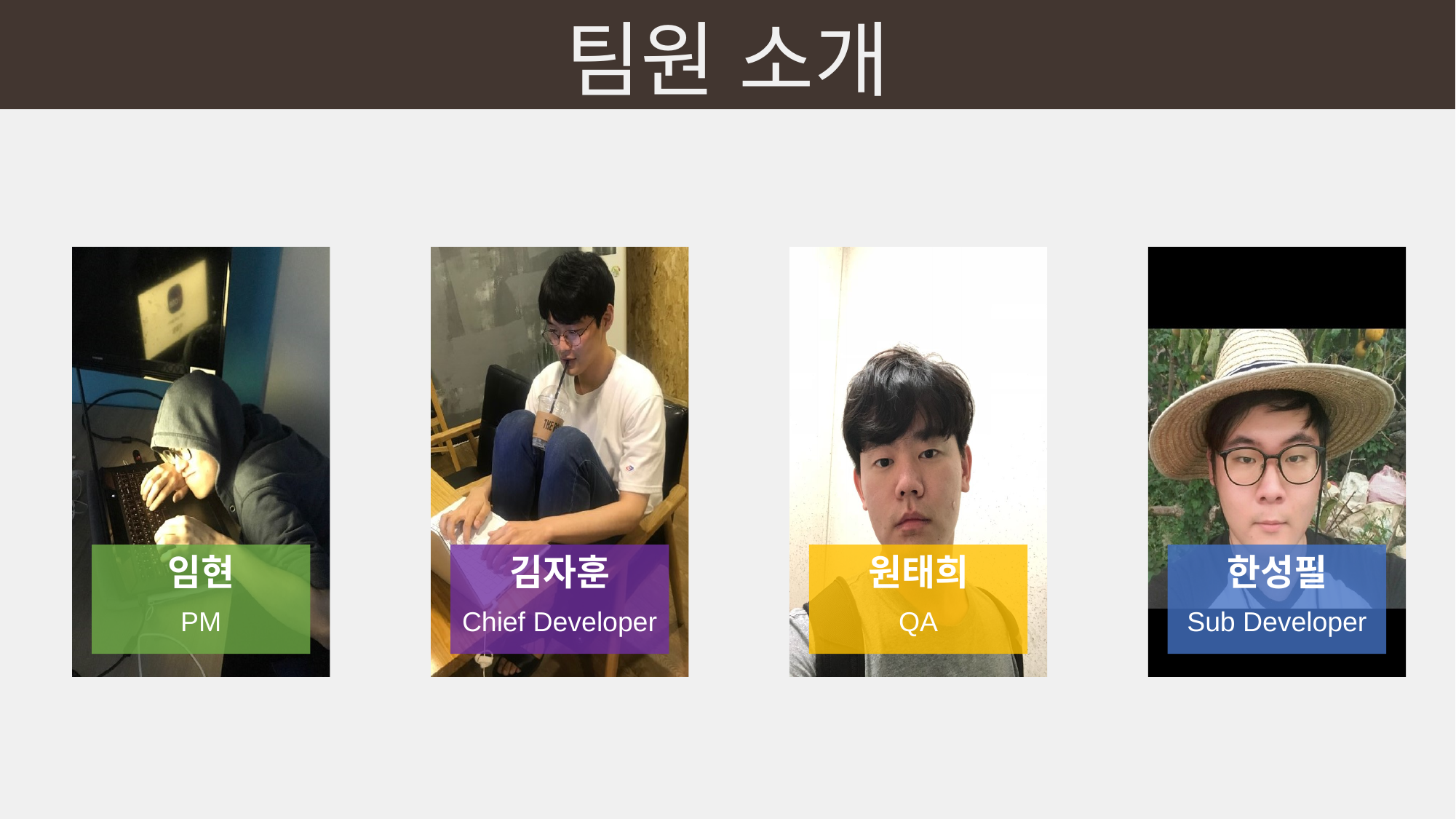

팀원 소개

임현
김자훈
원태희
한성필

PM
Chief Developer
QA
Sub Developer